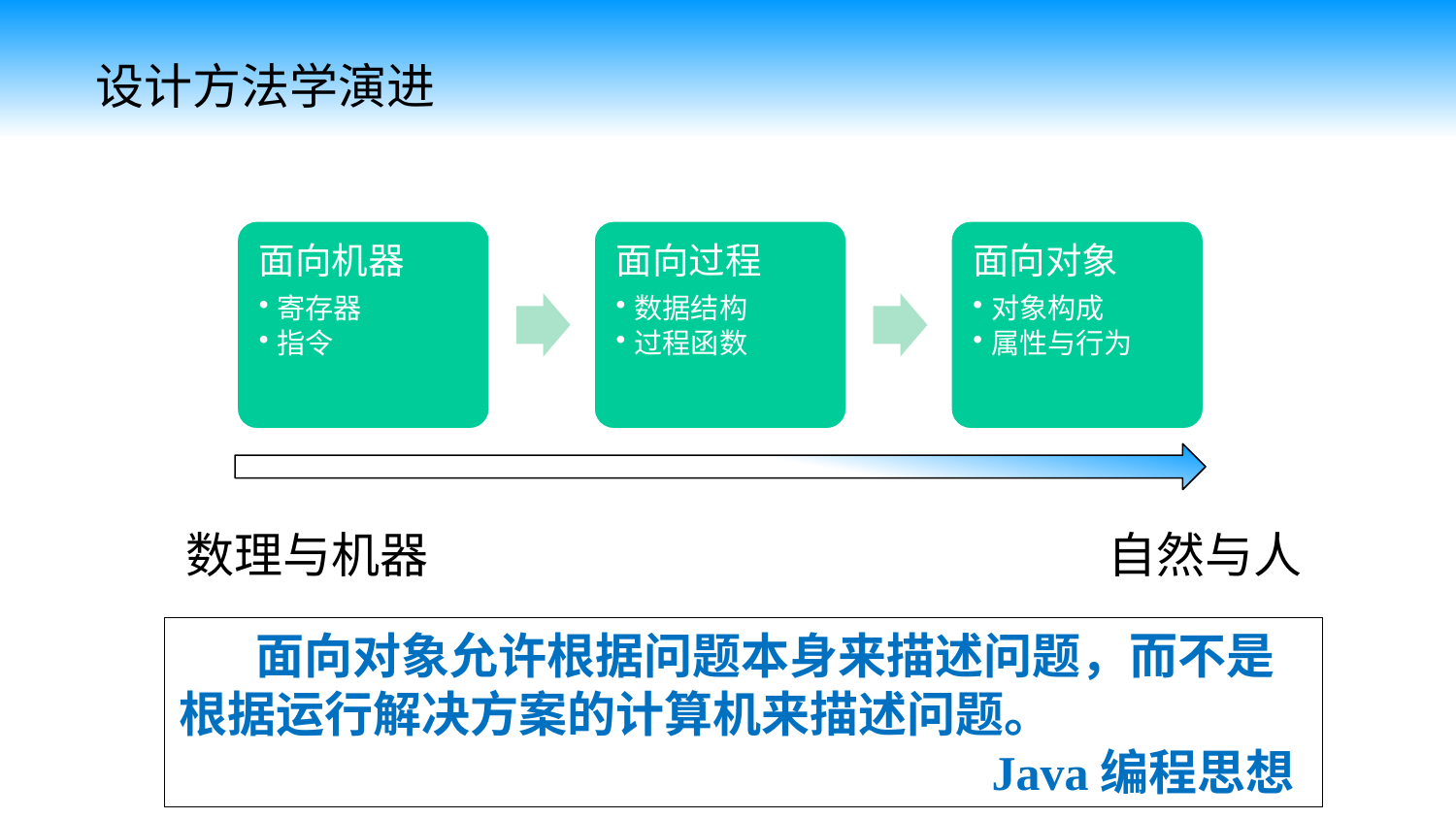

面向机器
寄存器
指令

面向过程
数据结构
过程函数

面向对象
对象构成
属性与行为
设计方法学演进

数理与机器
自然与人
      面向对象允许根据问题本身来描述问题，而不是根据运行解决方案的计算机来描述问题。
                   Java编程思想